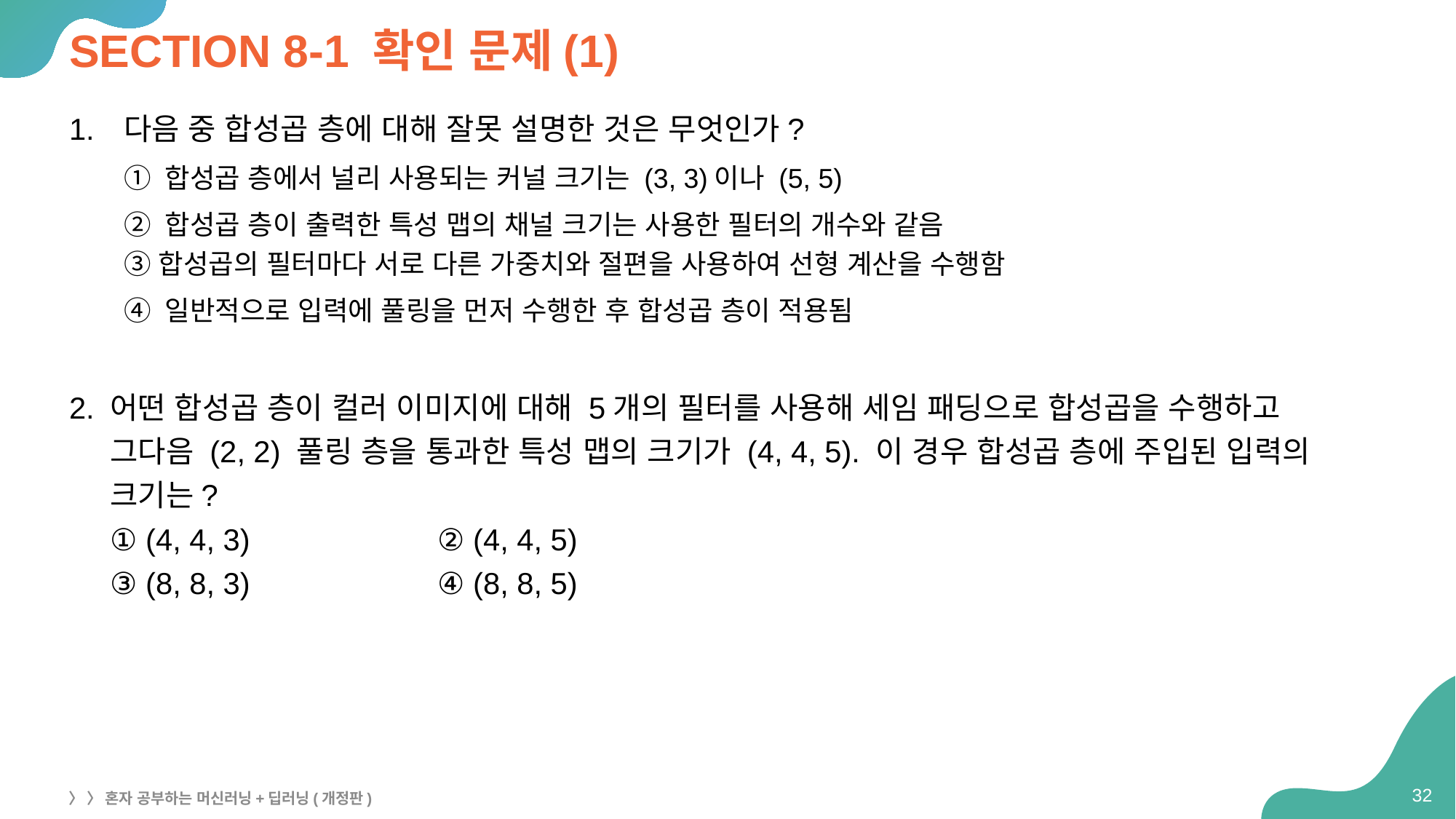

# SECTION 8-1 확인 문제(1)
다음 중 합성곱 층에 대해 잘못 설명한 것은 무엇인가?
① 합성곱 층에서 널리 사용되는 커널 크기는 (3, 3)이나 (5, 5)
② 합성곱 층이 출력한 특성 맵의 채널 크기는 사용한 필터의 개수와 같음
③ 합성곱의 필터마다 서로 다른 가중치와 절편을 사용하여 선형 계산을 수행함
④ 일반적으로 입력에 풀링을 먼저 수행한 후 합성곱 층이 적용됨

어떤 합성곱 층이 컬러 이미지에 대해 5개의 필터를 사용해 세임 패딩으로 합성곱을 수행하고 그다음 (2, 2) 풀링 층을 통과한 특성 맵의 크기가 (4, 4, 5). 이 경우 합성곱 층에 주입된 입력의 크기는?
① (4, 4, 3)		② (4, 4, 5)
③ (8, 8, 3)		④ (8, 8, 5)
32
〉 〉 혼자 공부하는 머신러닝+딥러닝(개정판)